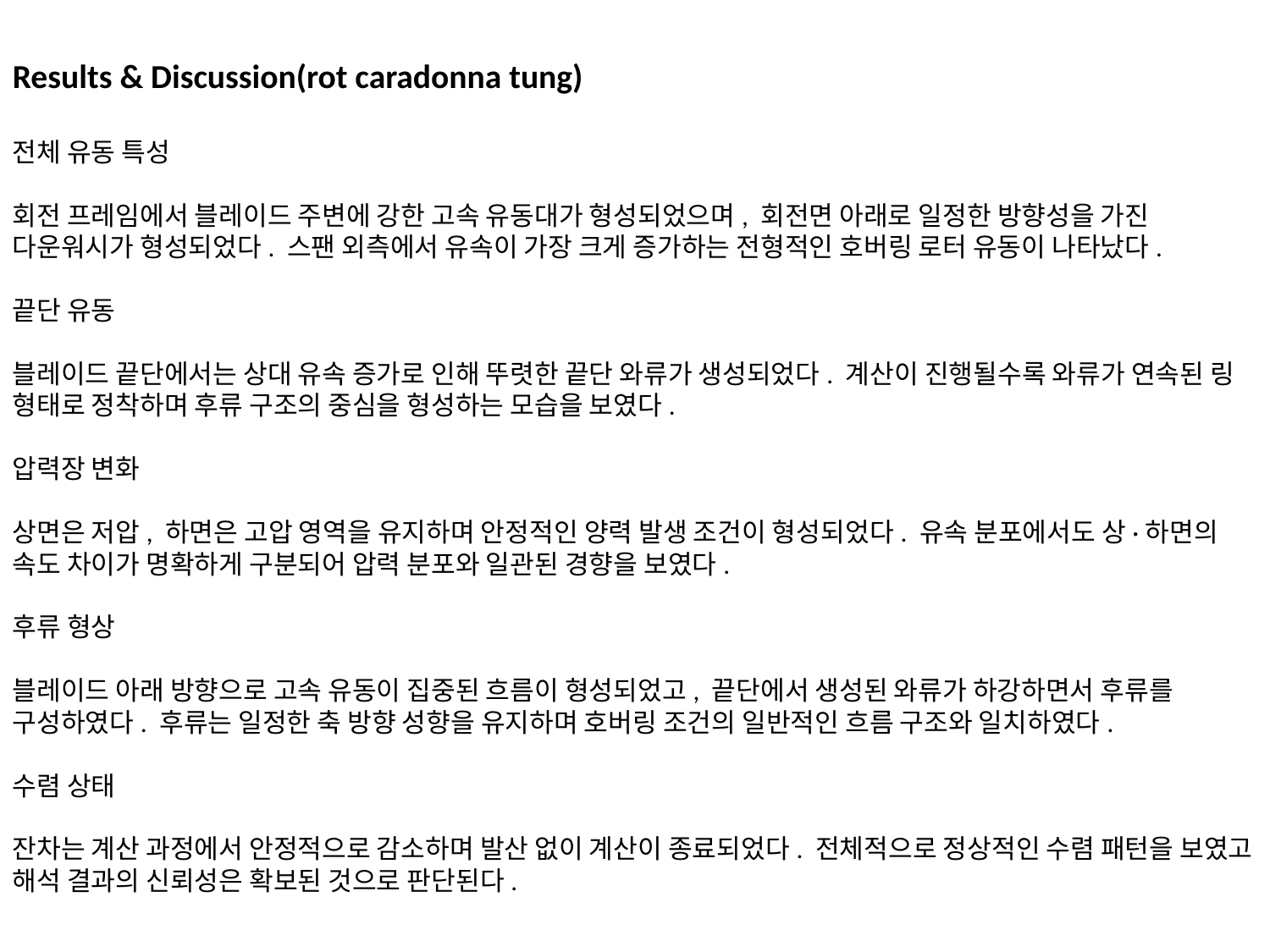

Results & Discussion(rot caradonna tung)

전체 유동 특성

회전 프레임에서 블레이드 주변에 강한 고속 유동대가 형성되었으며, 회전면 아래로 일정한 방향성을 가진 다운워시가 형성되었다. 스팬 외측에서 유속이 가장 크게 증가하는 전형적인 호버링 로터 유동이 나타났다.

끝단 유동

블레이드 끝단에서는 상대 유속 증가로 인해 뚜렷한 끝단 와류가 생성되었다. 계산이 진행될수록 와류가 연속된 링 형태로 정착하며 후류 구조의 중심을 형성하는 모습을 보였다.

압력장 변화

상면은 저압, 하면은 고압 영역을 유지하며 안정적인 양력 발생 조건이 형성되었다. 유속 분포에서도 상·하면의 속도 차이가 명확하게 구분되어 압력 분포와 일관된 경향을 보였다.

후류 형상

블레이드 아래 방향으로 고속 유동이 집중된 흐름이 형성되었고, 끝단에서 생성된 와류가 하강하면서 후류를 구성하였다. 후류는 일정한 축 방향 성향을 유지하며 호버링 조건의 일반적인 흐름 구조와 일치하였다.

수렴 상태

잔차는 계산 과정에서 안정적으로 감소하며 발산 없이 계산이 종료되었다. 전체적으로 정상적인 수렴 패턴을 보였고 해석 결과의 신뢰성은 확보된 것으로 판단된다.